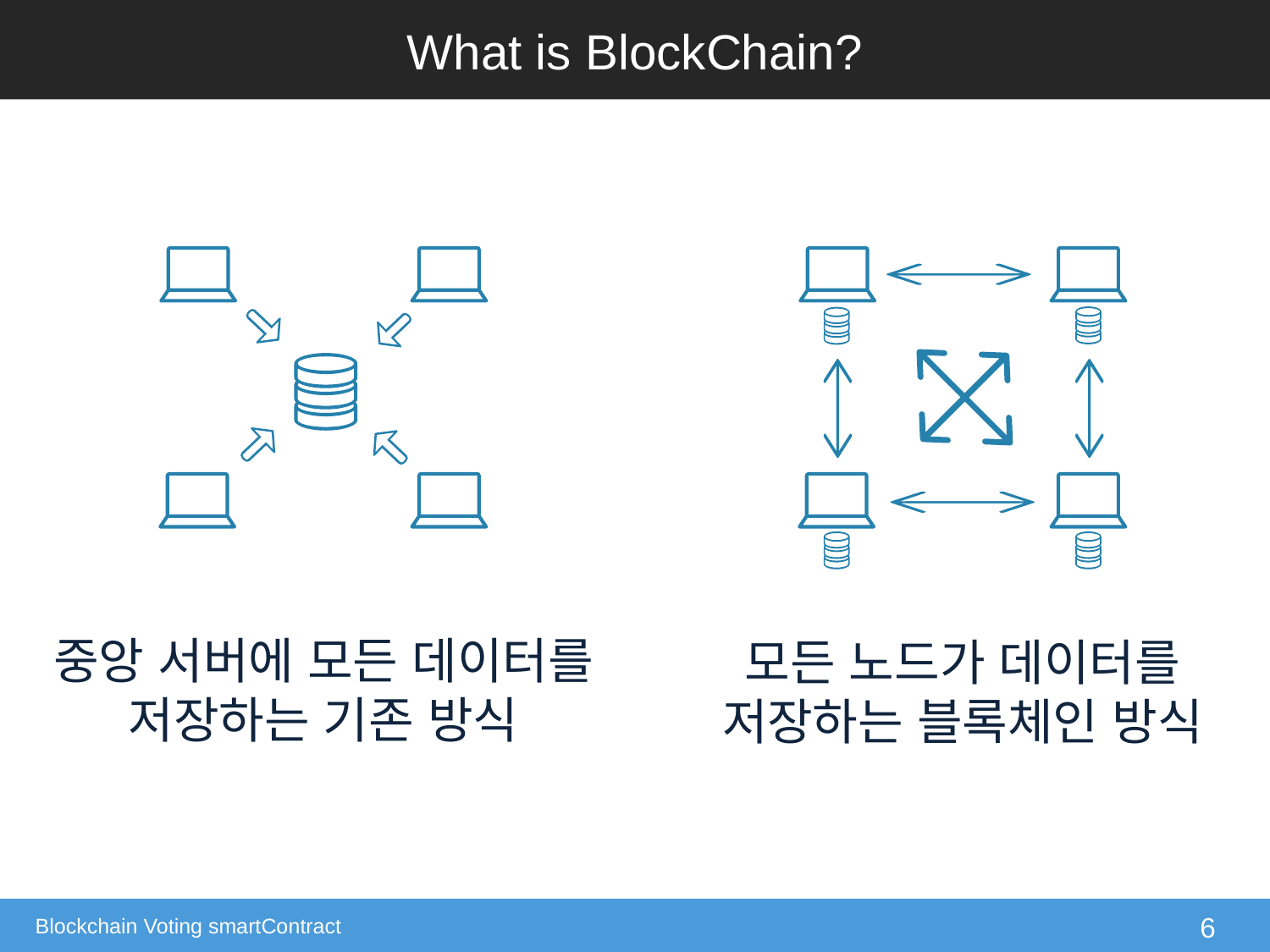

What is BlockChain?

중앙 서버에 모든 데이터를
저장하는 기존 방식
모든 노드가 데이터를
저장하는 블록체인 방식